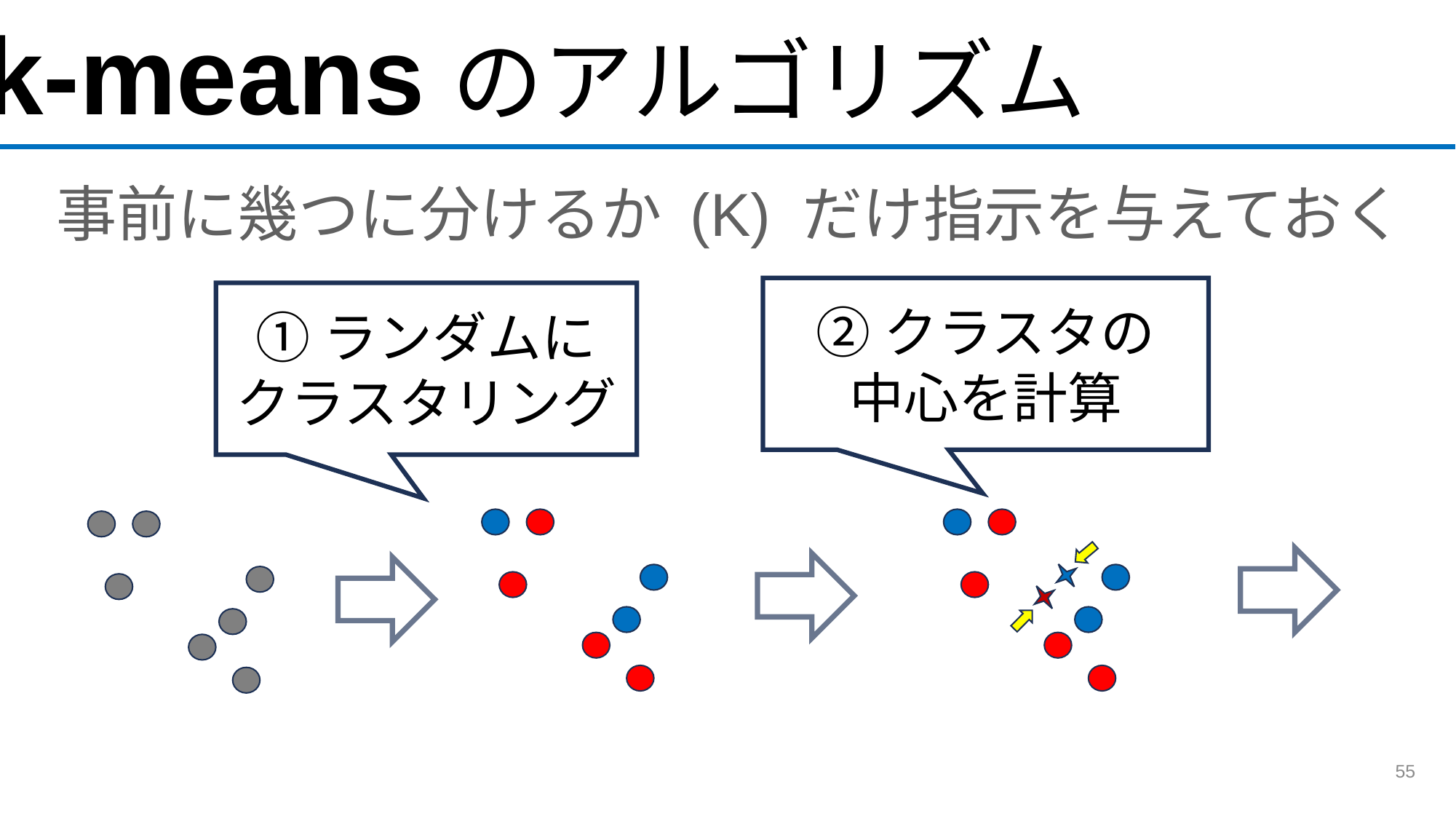

k-meansのアルゴリズム
事前に幾つに分けるか (K) だけ指示を与えておく
②クラスタの
中心を計算
①ランダムに
クラスタリング

55